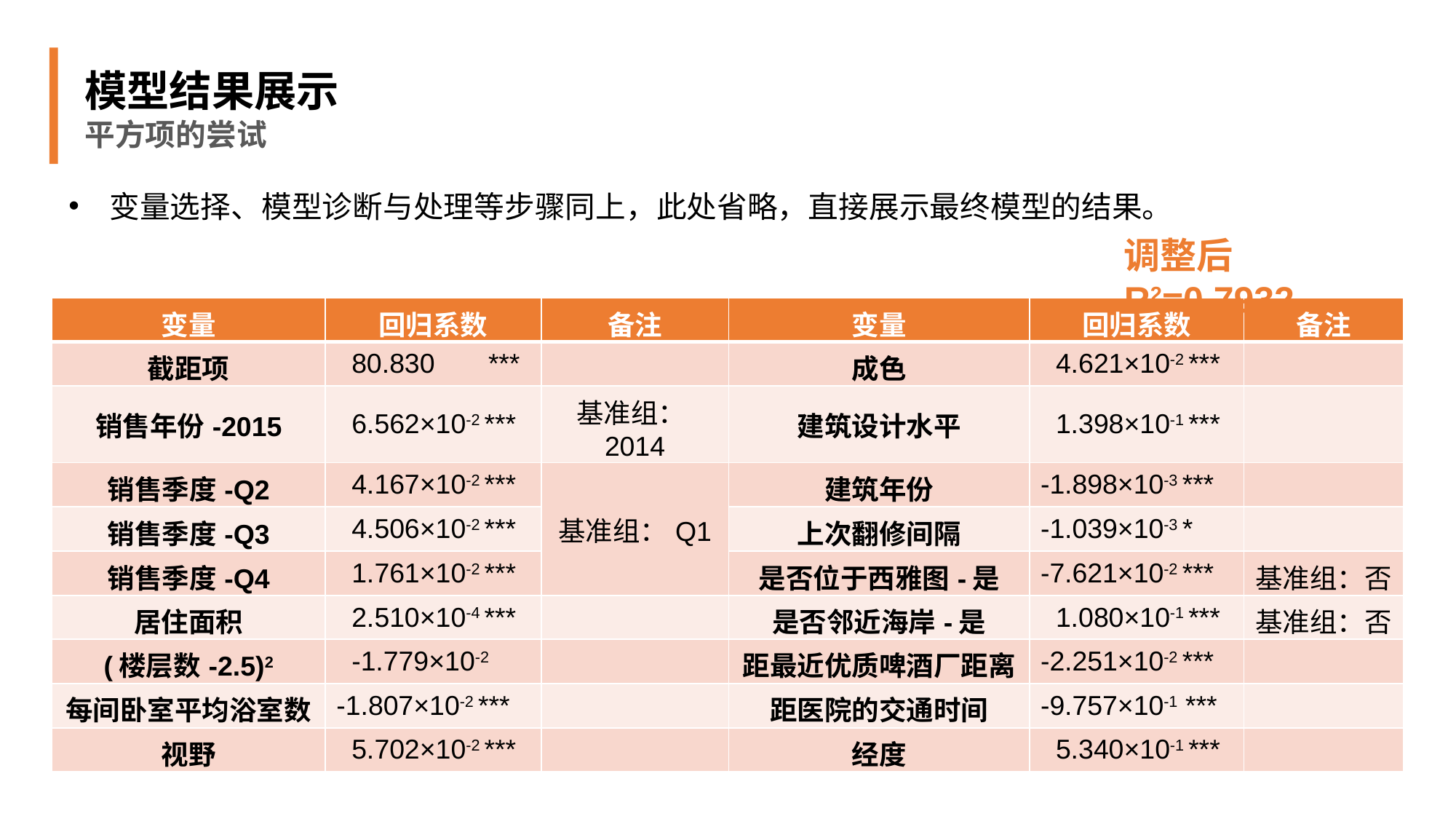

模型结果展示

平方项的尝试
变量选择、模型诊断与处理等步骤同上，此处省略，直接展示最终模型的结果。
调整后R2=0.7932
| 变量 | 回归系数 | 备注 | 变量 | 回归系数 | 备注 |
| --- | --- | --- | --- | --- | --- |
| 截距项 | 80.830 \*\*\* |  | 成色 | 4.621×10-2 \*\*\* |  |
| 销售年份-2015 | 6.562×10-2 \*\*\* | 基准组：2014 | 建筑设计水平 | 1.398×10-1 \*\*\* |  |
| 销售季度-Q2 | 4.167×10-2 \*\*\* | 基准组：Q1 | 建筑年份 | -1.898×10-3 \*\*\* |  |
| 销售季度-Q3 | 4.506×10-2 \*\*\* |  | 上次翻修间隔 | -1.039×10-3 \* |  |
| 销售季度-Q4 | 1.761×10-2 \*\*\* |  | 是否位于西雅图-是 | -7.621×10-2 \*\*\* | 基准组：否 |
| 居住面积 | 2.510×10-4 \*\*\* |  | 是否邻近海岸-是 | 1.080×10-1 \*\*\* | 基准组：否 |
| (楼层数-2.5)2 | -1.779×10-2 |  | 距最近优质啤酒厂距离 | -2.251×10-2 \*\*\* |  |
| 每间卧室平均浴室数 | -1.807×10-2 \*\*\* |  | 距医院的交通时间 | -9.757×10-1 \*\*\* |  |
| 视野 | 5.702×10-2 \*\*\* |  | 经度 | 5.340×10-1 \*\*\* |  |